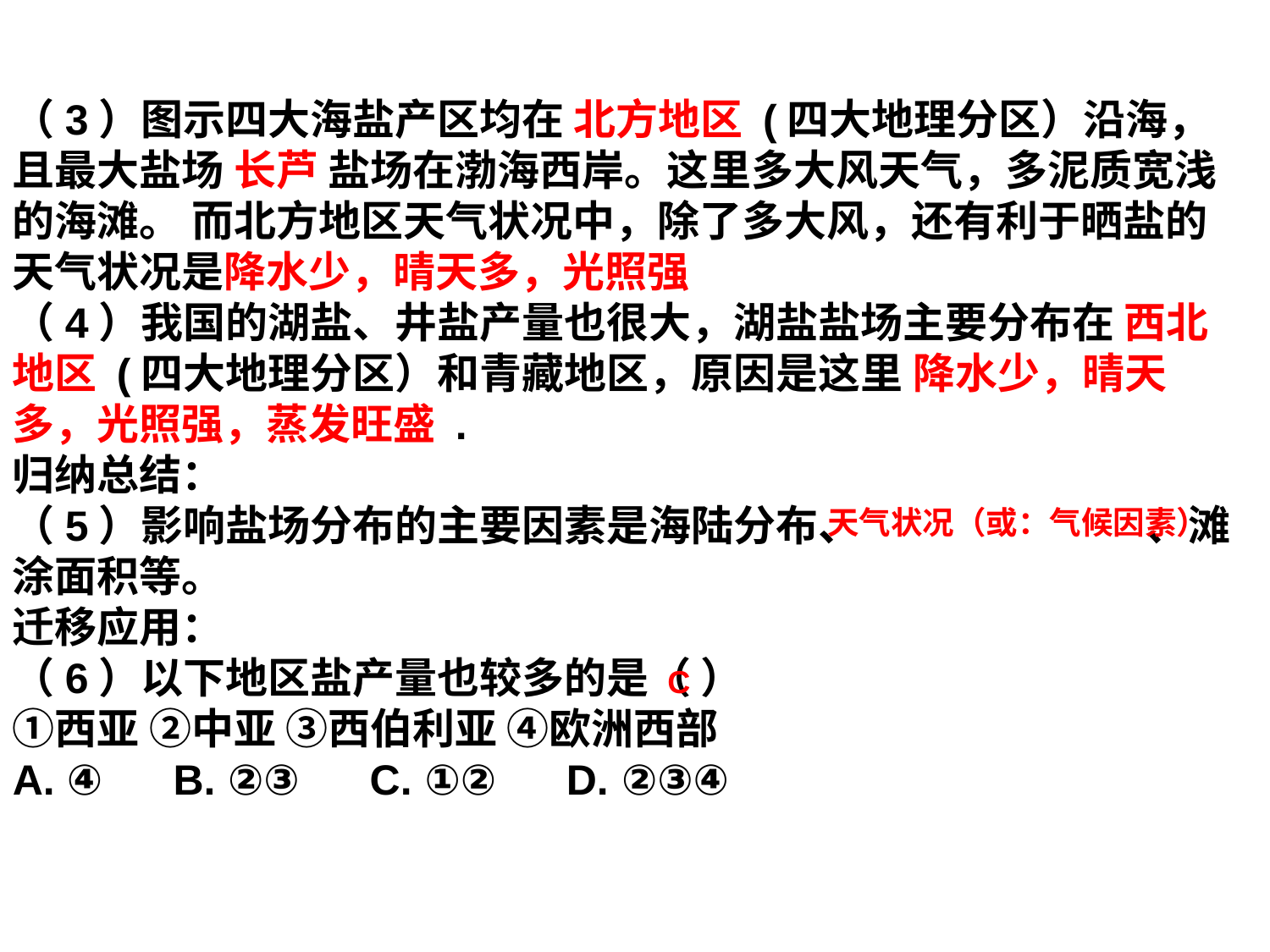

（3）图示四大海盐产区均在 北方地区 (四大地理分区）沿海，且最大盐场 长芦 盐场在渤海西岸。这里多大风天气，多泥质宽浅的海滩。 而北方地区天气状况中，除了多大风，还有利于晒盐的天气状况是降水少，晴天多，光照强
（4）我国的湖盐、井盐产量也很大，湖盐盐场主要分布在 西北地区 (四大地理分区）和青藏地区，原因是这里 降水少，晴天多，光照强，蒸发旺盛 .
归纳总结：
（5）影响盐场分布的主要因素是海陆分布、                              、滩涂面积等。
迁移应用：
（6）以下地区盐产量也较多的是（ ）
①西亚 ②中亚 ③西伯利亚 ④欧洲西部
A. ④      B. ②③      C. ①②      D. ②③④
天气状况（或：气候因素）
C